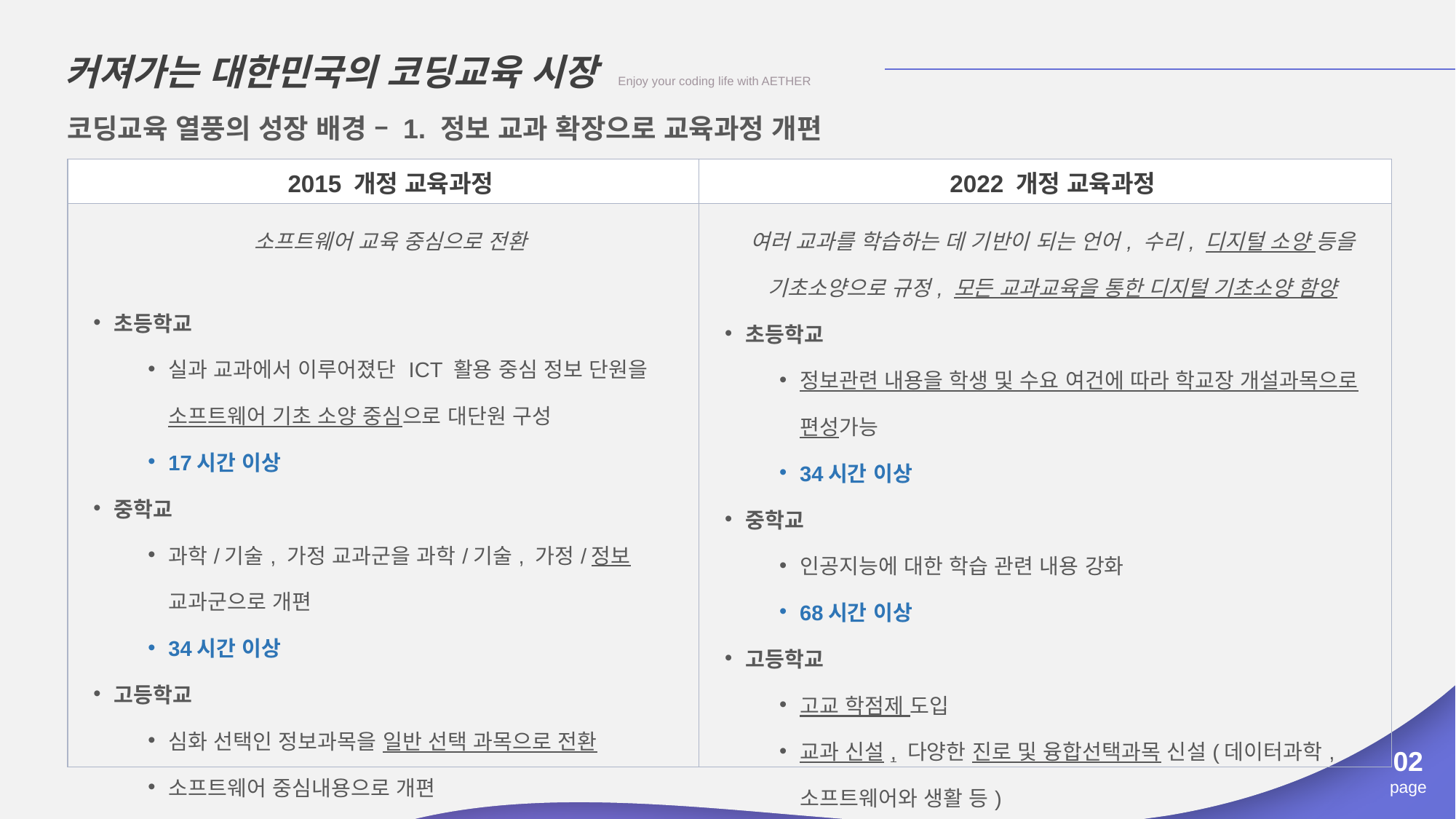

커져가는 대한민국의 코딩교육 시장     Enjoy your coding life with AETHER
코딩교육 열풍의 성장 배경 – 1. 정보 교과 확장으로 교육과정 개편
| 2015 개정 교육과정 | 2022 개정 교육과정 |
| --- | --- |
| 소프트웨어 교육 중심으로 전환 초등학교 실과 교과에서 이루어졌단 ICT 활용 중심 정보 단원을 소프트웨어 기초 소양 중심으로 대단원 구성 17시간 이상 중학교 과학/기술, 가정 교과군을 과학/기술, 가정/정보 교과군으로 개편 34시간 이상 고등학교 심화 선택인 정보과목을 일반 선택 과목으로 전환 소프트웨어 중심내용으로 개편 | 여러 교과를 학습하는 데 기반이 되는 언어, 수리, 디지털 소양 등을 기초소양으로 규정, 모든 교과교육을 통한 디지털 기초소양 함양 초등학교 정보관련 내용을 학생 및 수요 여건에 따라 학교장 개설과목으로 편성가능 34시간 이상 중학교 인공지능에 대한 학습 관련 내용 강화 68시간 이상 고등학교 고교 학점제 도입 교과 신설, 다양한 진로 및 융합선택과목 신설(데이터과학, 소프트웨어와 생활 등) 기술가정, 정보, 제2외국어/한문 12학점(192시간) 이상 |
02
page